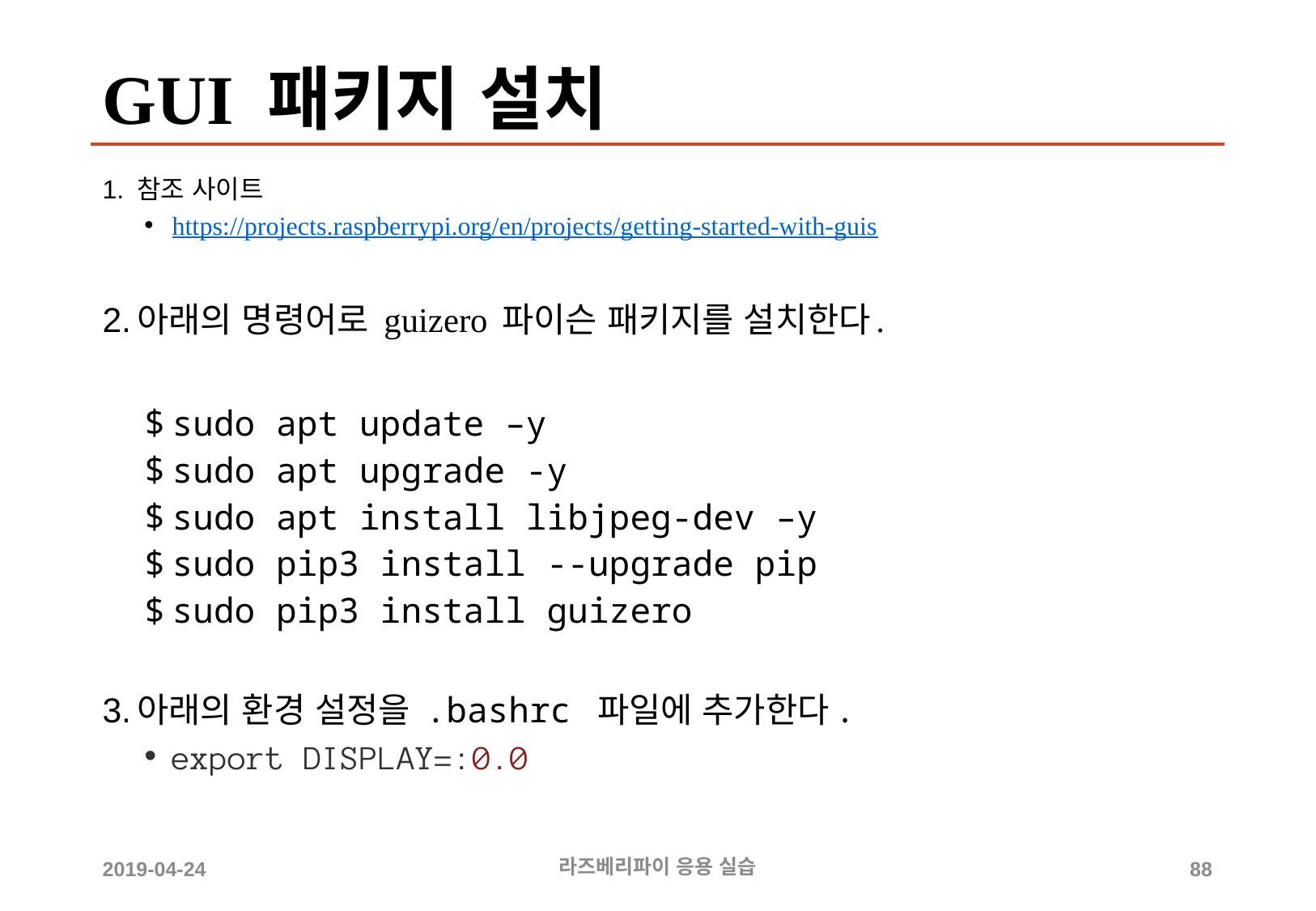

# GUI 패키지 설치
참조 사이트
https://projects.raspberrypi.org/en/projects/getting-started-with-guis

아래의 명령어로 guizero 파이슨 패키지를 설치한다.

sudo apt update –y
sudo apt upgrade -y
sudo apt install libjpeg-dev –y
sudo pip3 install --upgrade pip
sudo pip3 install guizero

아래의 환경 설정을 .bashrc 파일에 추가한다.
export DISPLAY=:0.0

2019-04-24
라즈베리파이 응용 실습
88